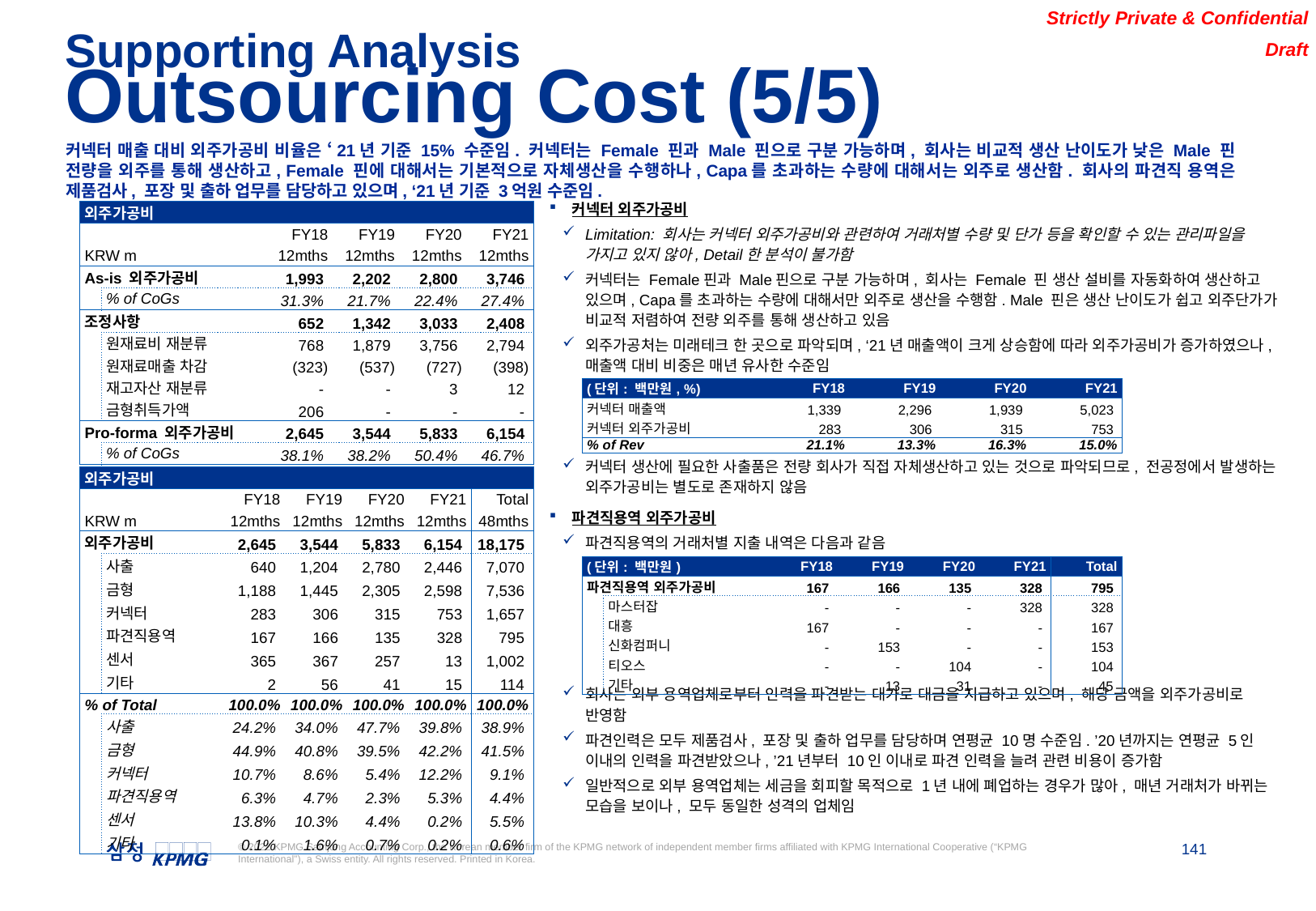

Supporting Analysis
Outsourcing Cost (5/5)
커넥터 매출 대비 외주가공비 비율은 ‘21년 기준 15% 수준임. 커넥터는 Female 핀과 Male 핀으로 구분 가능하며, 회사는 비교적 생산 난이도가 낮은 Male 핀 전량을 외주를 통해 생산하고, Female 핀에 대해서는 기본적으로 자체생산을 수행하나, Capa를 초과하는 수량에 대해서는 외주로 생산함. 회사의 파견직 용역은 제품검사, 포장 및 출하 업무를 담당하고 있으며, ‘21년 기준 3억원 수준임.
커넥터 외주가공비
Limitation: 회사는 커넥터 외주가공비와 관련하여 거래처별 수량 및 단가 등을 확인할 수 있는 관리파일을 가지고 있지 않아, Detail한 분석이 불가함
커넥터는 Female핀과 Male핀으로 구분 가능하며, 회사는 Female 핀 생산 설비를 자동화하여 생산하고 있으며, Capa를 초과하는 수량에 대해서만 외주로 생산을 수행함. Male 핀은 생산 난이도가 쉽고 외주단가가 비교적 저렴하여 전량 외주를 통해 생산하고 있음
외주가공처는 미래테크 한 곳으로 파악되며, ‘21년 매출액이 크게 상승함에 따라 외주가공비가 증가하였으나, 매출액 대비 비중은 매년 유사한 수준임

커넥터 생산에 필요한 사출품은 전량 회사가 직접 자체생산하고 있는 것으로 파악되므로, 전공정에서 발생하는 외주가공비는 별도로 존재하지 않음
파견직용역 외주가공비
파견직용역의 거래처별 지출 내역은 다음과 같음

회사는 외부 용역업체로부터 인력을 파견받는 대가로 대금을 지급하고 있으며, 해당 금액을 외주가공비로 반영함
파견인력은 모두 제품검사, 포장 및 출하 업무를 담당하며 연평균 10명 수준임. ’20년까지는 연평균 5인 이내의 인력을 파견받았으나, ’21년부터 10인 이내로 파견 인력을 늘려 관련 비용이 증가함
일반적으로 외부 용역업체는 세금을 회피할 목적으로 1년 내에 폐업하는 경우가 많아, 매년 거래처가 바뀌는 모습을 보이나, 모두 동일한 성격의 업체임

| 외주가공비 |  |  |  |  |  |  |
| --- | --- | --- | --- | --- | --- | --- |
|  |  |  | FY18 | FY19 | FY20 | FY21 |
| KRW m |  |  | 12mths | 12mths | 12mths | 12mths |
| As-is 외주가공비 |  |  | 1,993 | 2,202 | 2,800 | 3,746 |
|  | % of CoGs |  | 31.3% | 21.7% | 22.4% | 27.4% |
| 조정사항 |  |  | 652 | 1,342 | 3,033 | 2,408 |
|  | 원재료비 재분류 |  | 768 | 1,879 | 3,756 | 2,794 |
|  | 원재료매출 차감 |  | (323) | (537) | (727) | (398) |
|  | 재고자산 재분류 |  | - | - | 3 | 12 |
|  | 금형취득가액 |  | 206 | - | - | - |
| Pro-forma 외주가공비 |  |  | 2,645 | 3,544 | 5,833 | 6,154 |
|  | % of CoGs |  | 38.1% | 38.2% | 50.4% | 46.7% |
| (단위: 백만원, %) | FY18 | FY19 | FY20 | FY21 |
| --- | --- | --- | --- | --- |
| 커넥터 매출액 | 1,339 | 2,296 | 1,939 | 5,023 |
| 커넥터 외주가공비 | 283 | 306 | 315 | 753 |
| % of Rev | 21.1% | 13.3% | 16.3% | 15.0% |
| 외주가공비 |  |  |  |  |  |  |  |
| --- | --- | --- | --- | --- | --- | --- | --- |
|  |  |  | FY18 | FY19 | FY20 | FY21 | Total |
| KRW m |  |  | 12mths | 12mths | 12mths | 12mths | 48mths |
| 외주가공비 |  |  | 2,645 | 3,544 | 5,833 | 6,154 | 18,175 |
|  | 사출 |  | 640 | 1,204 | 2,780 | 2,446 | 7,070 |
|  | 금형 |  | 1,188 | 1,445 | 2,305 | 2,598 | 7,536 |
|  | 커넥터 |  | 283 | 306 | 315 | 753 | 1,657 |
|  | 파견직용역 |  | 167 | 166 | 135 | 328 | 795 |
|  | 센서 |  | 365 | 367 | 257 | 13 | 1,002 |
|  | 기타 |  | 2 | 56 | 41 | 15 | 114 |
| % of Total |  |  | 100.0% | 100.0% | 100.0% | 100.0% | 100.0% |
|  | 사출 |  | 24.2% | 34.0% | 47.7% | 39.8% | 38.9% |
|  | 금형 |  | 44.9% | 40.8% | 39.5% | 42.2% | 41.5% |
|  | 커넥터 |  | 10.7% | 8.6% | 5.4% | 12.2% | 9.1% |
|  | 파견직용역 |  | 6.3% | 4.7% | 2.3% | 5.3% | 4.4% |
|  | 센서 |  | 13.8% | 10.3% | 4.4% | 0.2% | 5.5% |
|  | 기타 |  | 0.1% | 1.6% | 0.7% | 0.2% | 0.6% |
| (단위: 백만원) |  | FY18 | FY19 | FY20 | FY21 | Total |
| --- | --- | --- | --- | --- | --- | --- |
| 파견직용역 외주가공비 |  | 167 | 166 | 135 | 328 | 795 |
|  | 마스터잡 | - | - | - | 328 | 328 |
|  | 대흥 | 167 | - | - | - | 167 |
|  | 신화컴퍼니 | - | 153 | - | - | 153 |
|  | 티오스 | - | - | 104 | - | 104 |
|  | 기타 | - | 13 | 31 | - | 45 |